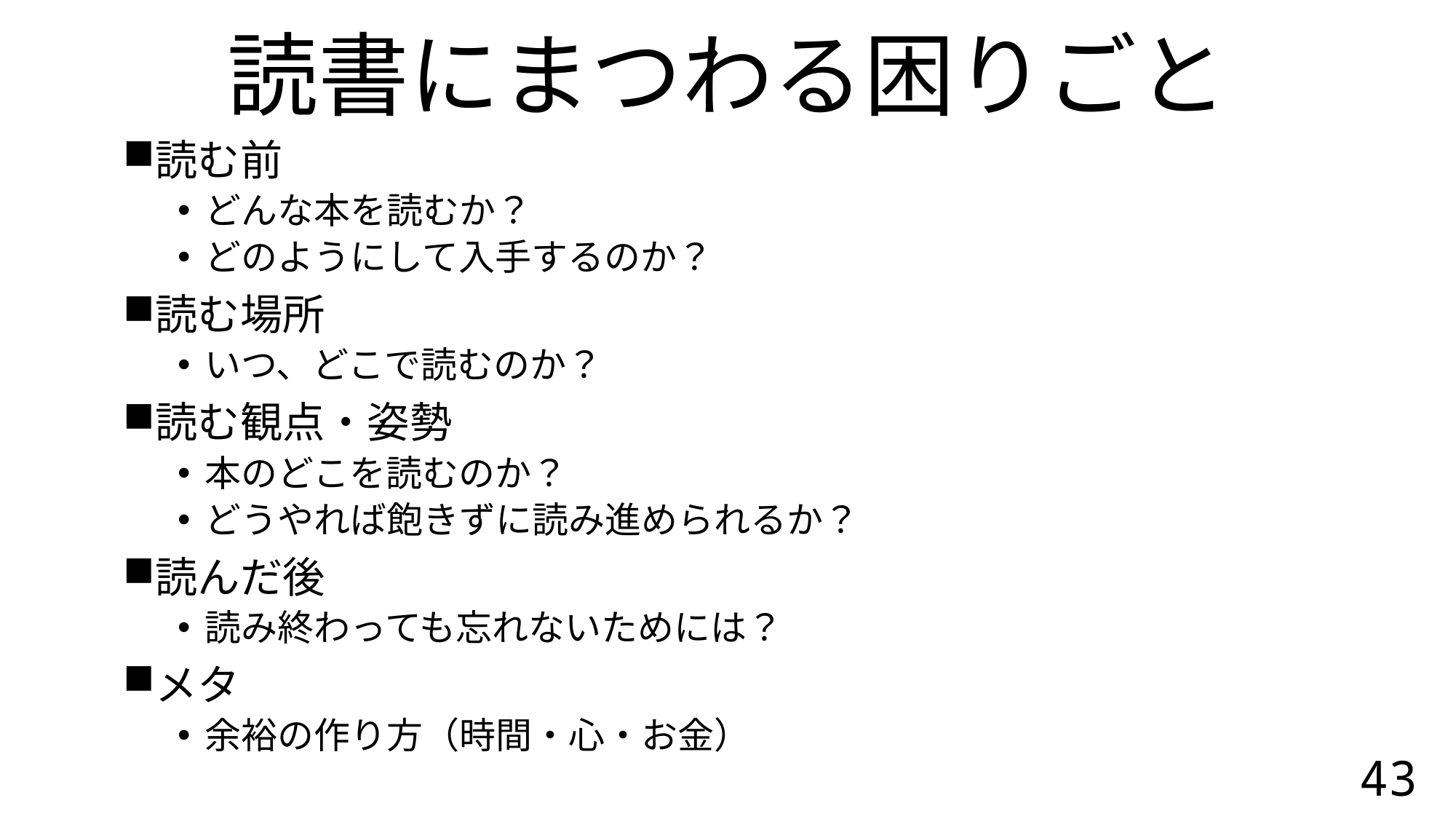

# 読書にまつわる困りごと
読む前
どんな本を読むか？
どのようにして入手するのか？
読む場所
いつ、どこで読むのか？
読む観点・姿勢
本のどこを読むのか？
どうやれば飽きずに読み進められるか？
読んだ後
読み終わっても忘れないためには？
メタ
余裕の作り方（時間・心・お金）
43